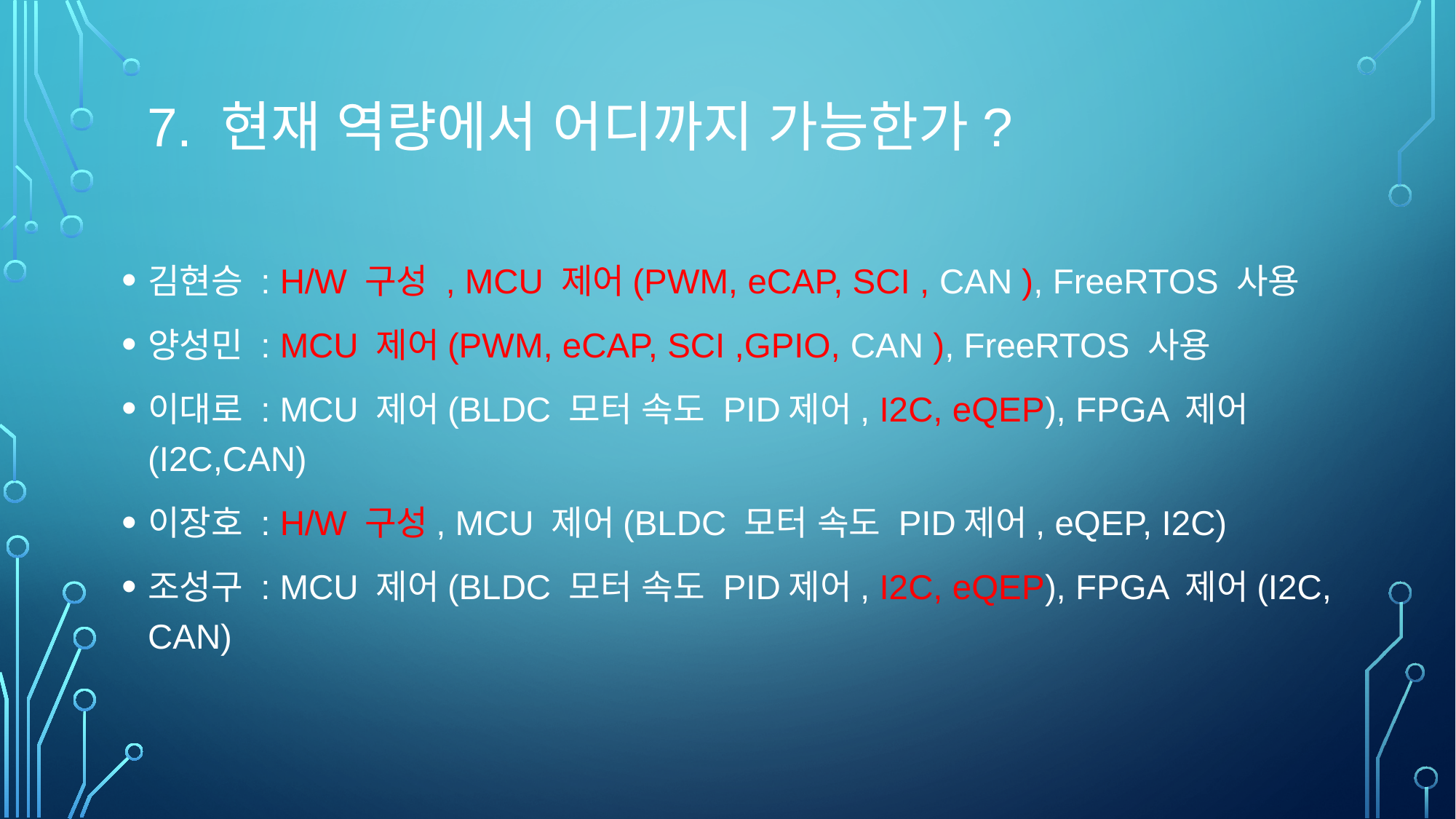

# 7. 현재 역량에서 어디까지 가능한가?
김현승 : H/W 구성 , MCU 제어(PWM, eCAP, SCI , CAN ), FreeRTOS 사용
양성민 : MCU 제어(PWM, eCAP, SCI ,GPIO, CAN ), FreeRTOS 사용
이대로 : MCU 제어(BLDC 모터 속도 PID제어, I2C, eQEP), FPGA 제어(I2C,CAN)
이장호 : H/W 구성, MCU 제어(BLDC 모터 속도 PID제어, eQEP, I2C)
조성구 : MCU 제어(BLDC 모터 속도 PID제어, I2C, eQEP), FPGA 제어(I2C, CAN)